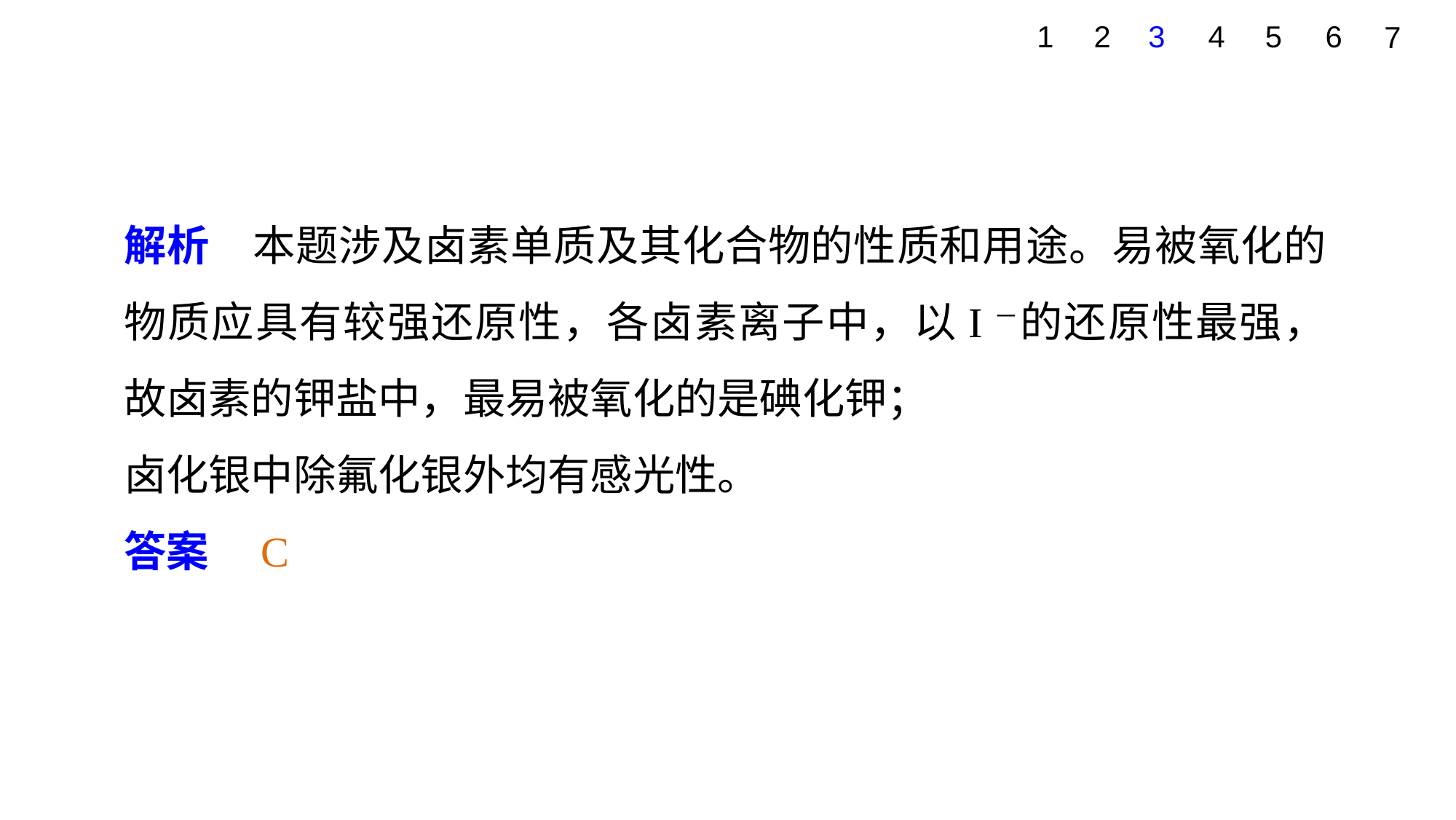

1
2
3
4
5
6
7
解析　本题涉及卤素单质及其化合物的性质和用途。易被氧化的物质应具有较强还原性，各卤素离子中，以I－的还原性最强，故卤素的钾盐中，最易被氧化的是碘化钾；
卤化银中除氟化银外均有感光性。
答案　C